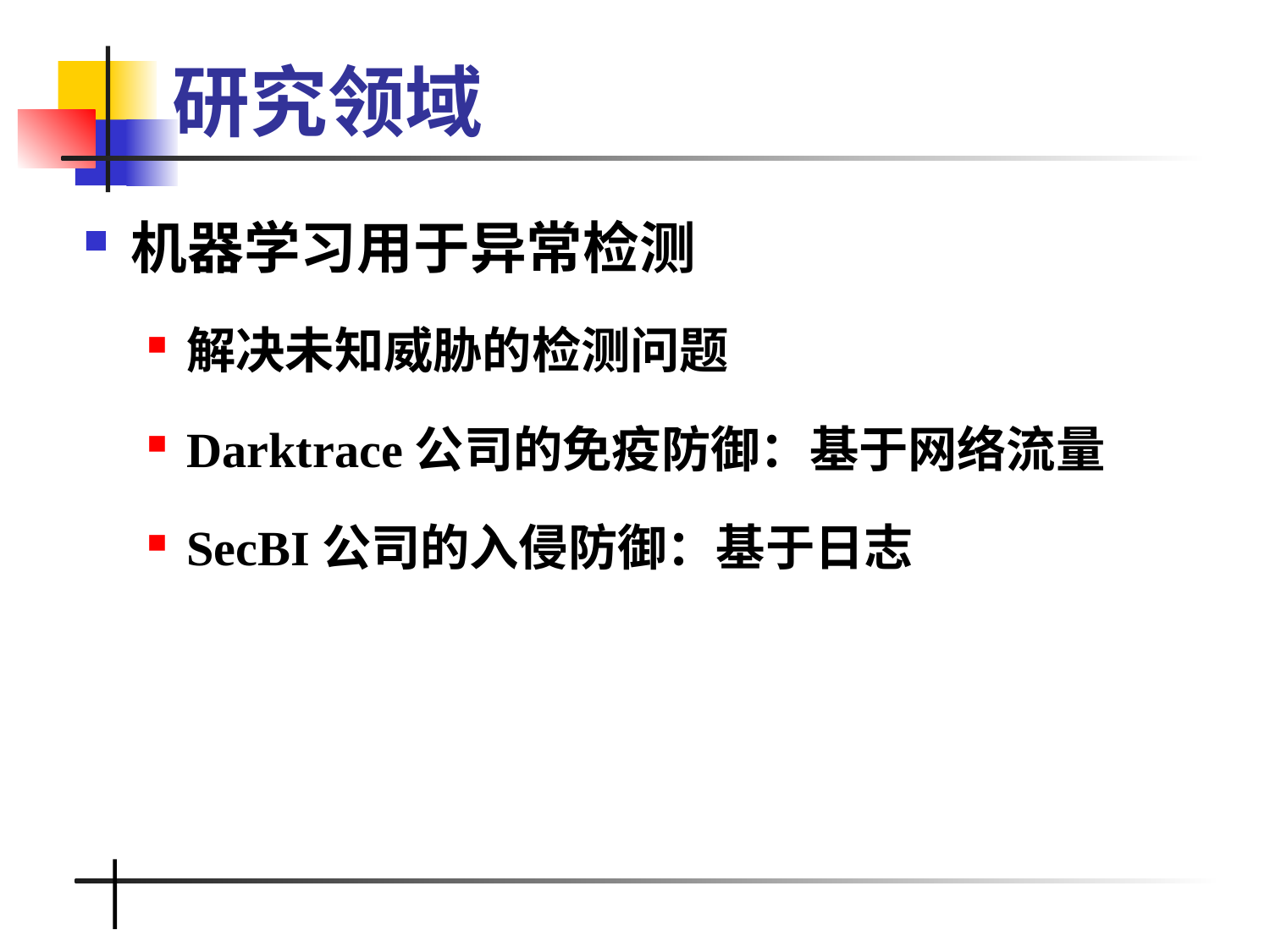

# 研究领域
机器学习用于异常检测
解决未知威胁的检测问题
Darktrace公司的免疫防御：基于网络流量
SecBI公司的入侵防御：基于日志